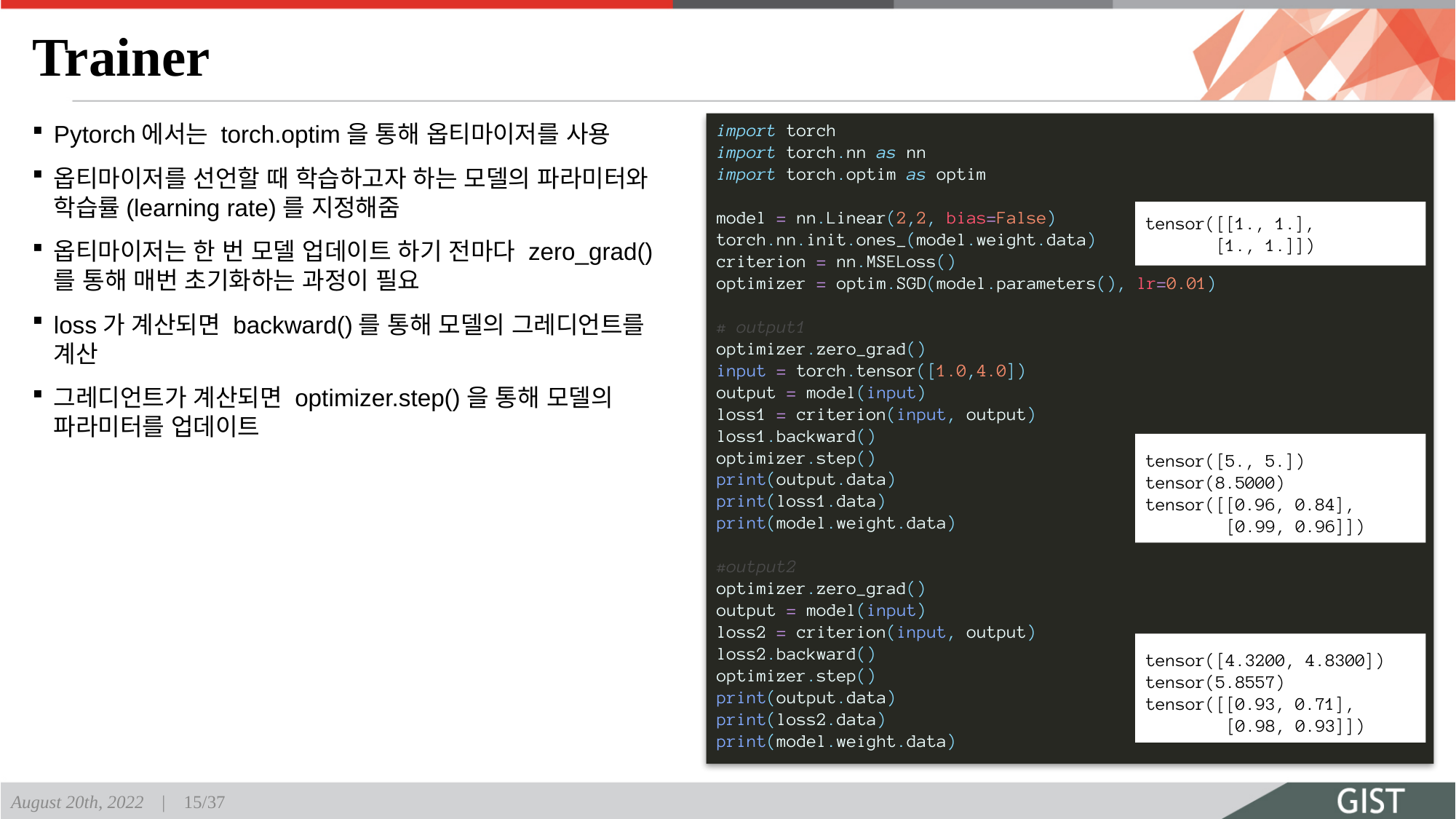

# Trainer
import torch
import torch.nn as nn
import torch.optim as optim
model = nn.Linear(2,2, bias=False)
torch.nn.init.ones_(model.weight.data)
criterion = nn.MSELoss()
optimizer = optim.SGD(model.parameters(), lr=0.01)

# output1
optimizer.zero_grad()
input = torch.tensor([1.0,4.0])
output = model(input)
loss1 = criterion(input, output)
loss1.backward()
optimizer.step()
print(output.data)
print(loss1.data)
print(model.weight.data)

#output2
optimizer.zero_grad()
output = model(input)
loss2 = criterion(input, output)
loss2.backward()
optimizer.step()
print(output.data)
print(loss2.data)
print(model.weight.data)

Pytorch에서는 torch.optim을 통해 옵티마이저를 사용
옵티마이저를 선언할 때 학습하고자 하는 모델의 파라미터와 학습률(learning rate)를 지정해줌
옵티마이저는 한 번 모델 업데이트 하기 전마다 zero_grad()를 통해 매번 초기화하는 과정이 필요
loss가 계산되면 backward()를 통해 모델의 그레디언트를 계산
그레디언트가 계산되면 optimizer.step()을 통해 모델의 파라미터를 업데이트

tensor([[1., 1.],
       [1., 1.]])

tensor([5., 5.])
tensor(8.5000)
tensor([[0.96, 0.84],
        [0.99, 0.96]])

tensor([4.3200, 4.8300]) tensor(5.8557)
tensor([[0.93, 0.71],
        [0.98, 0.93]])
August 20th, 2022    |    15/37